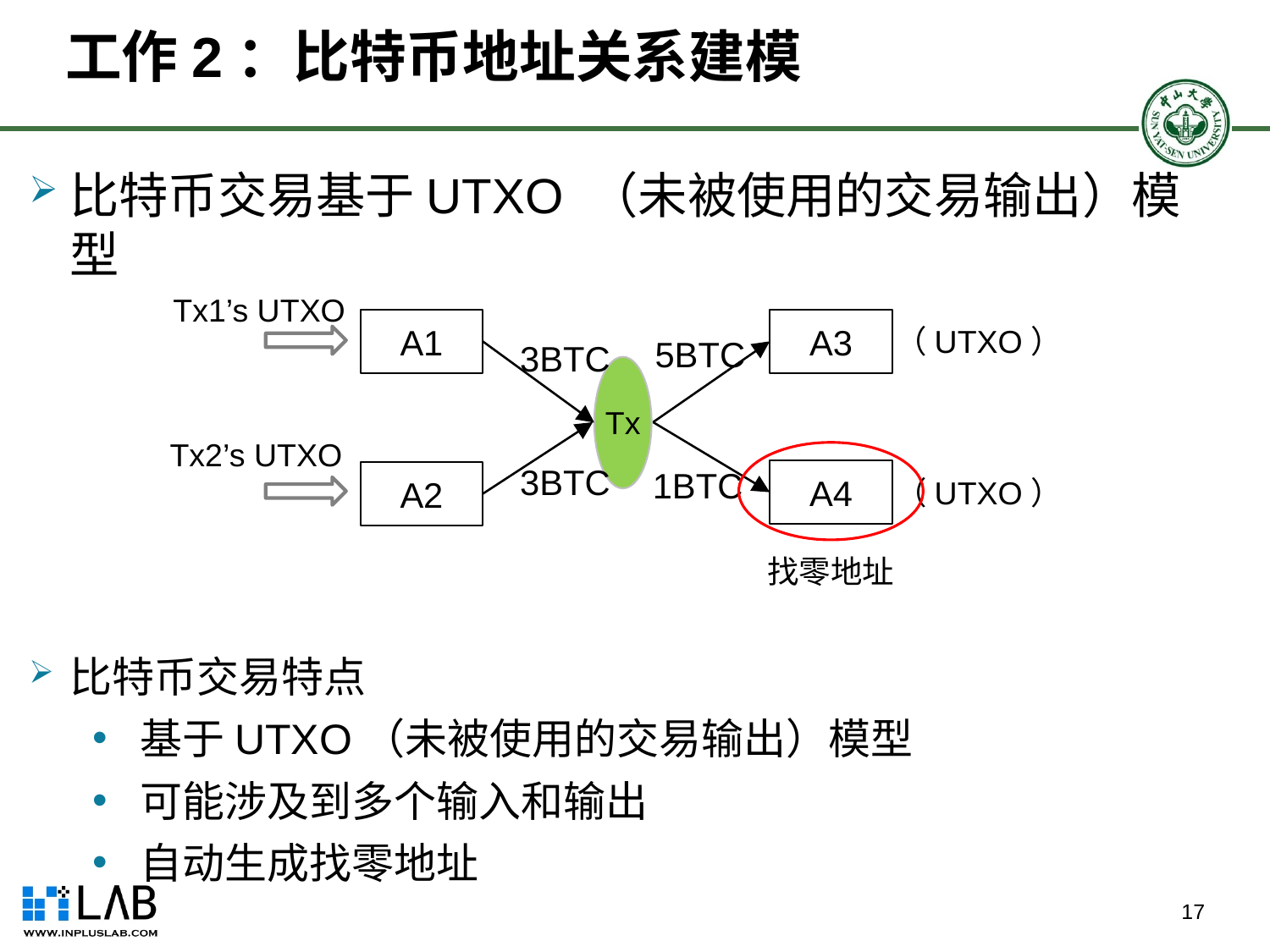

# 工作2：比特币地址关系建模
比特币交易基于UTXO （未被使用的交易输出）模型

比特币交易特点
基于UTXO（未被使用的交易输出）模型
可能涉及到多个输入和输出
自动生成找零地址

Tx1’s UTXO
A1
A3
（UTXO）

5BTC
3BTC

Tx
Tx2’s UTXO

3BTC
1BTC
A4
A2
（UTXO）

找零地址